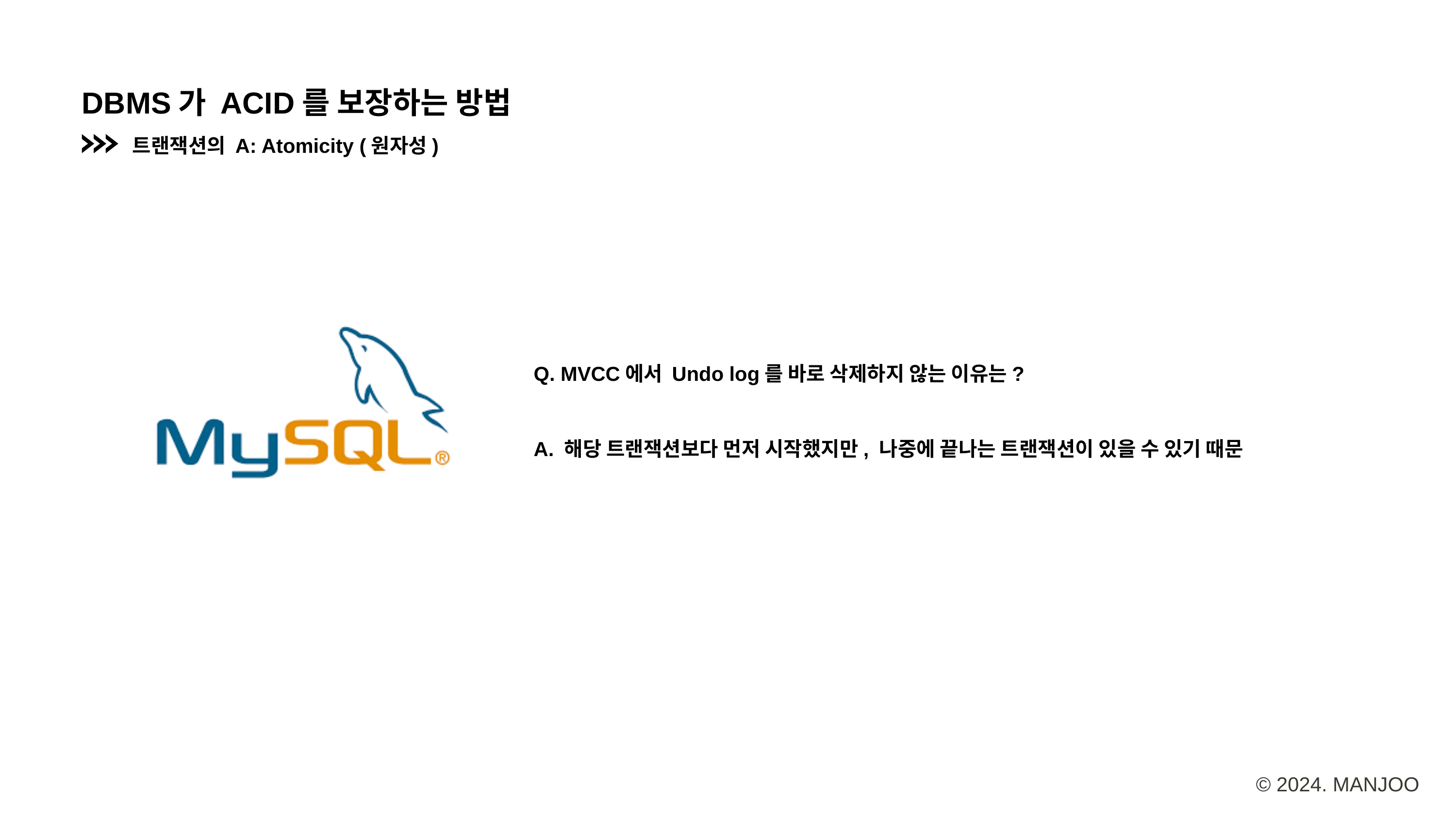

DBMS가 ACID를 보장하는 방법

트랜잭션의 A: Atomicity (원자성)

Q. MVCC에서 Undo log를 바로 삭제하지 않는 이유는?
A. 해당 트랜잭션보다 먼저 시작했지만, 나중에 끝나는 트랜잭션이 있을 수 있기 때문
© 2024. MANJOO